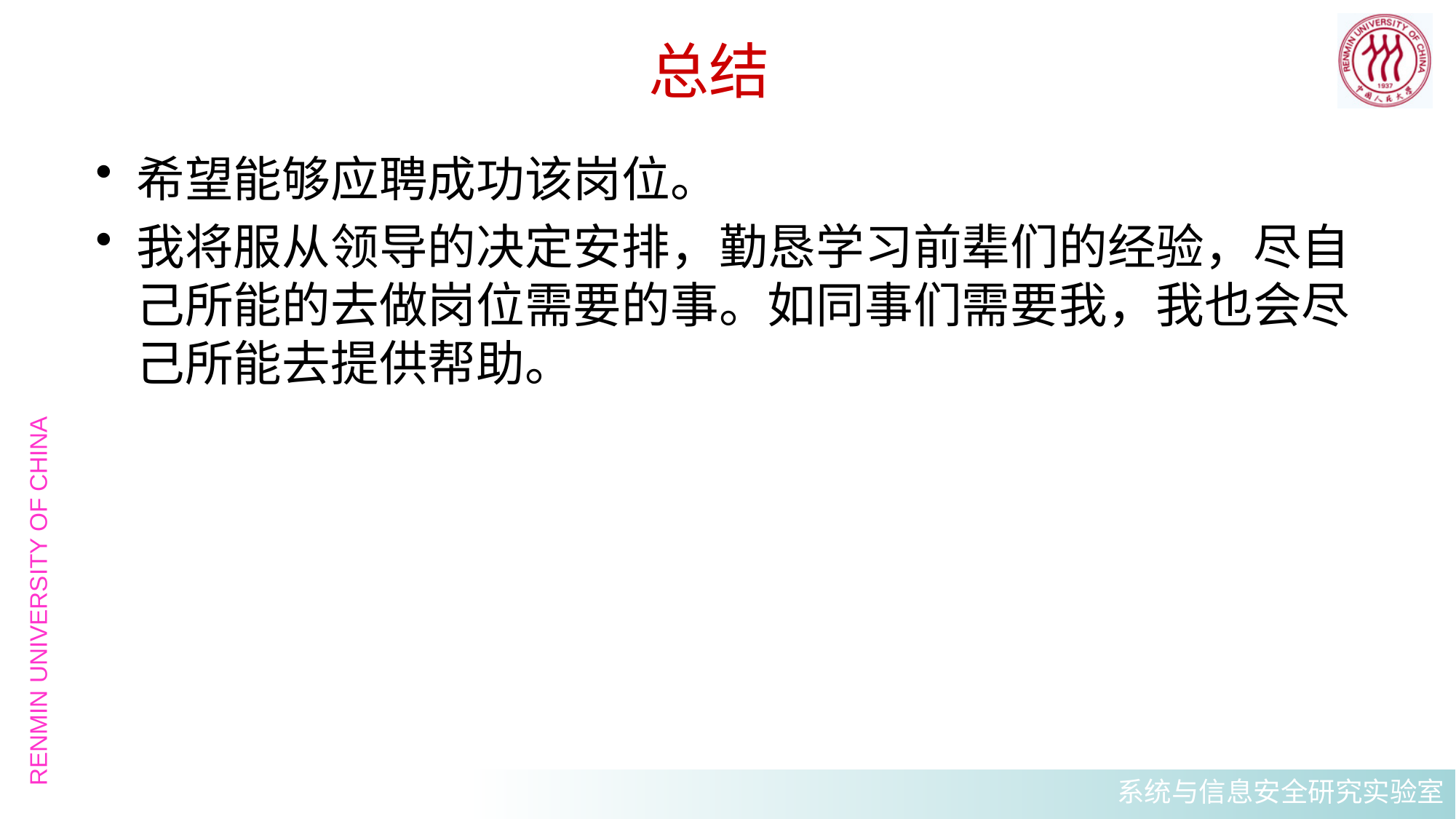

# 总结
希望能够应聘成功该岗位。
我将服从领导的决定安排，勤恳学习前辈们的经验，尽自己所能的去做岗位需要的事。如同事们需要我，我也会尽己所能去提供帮助。